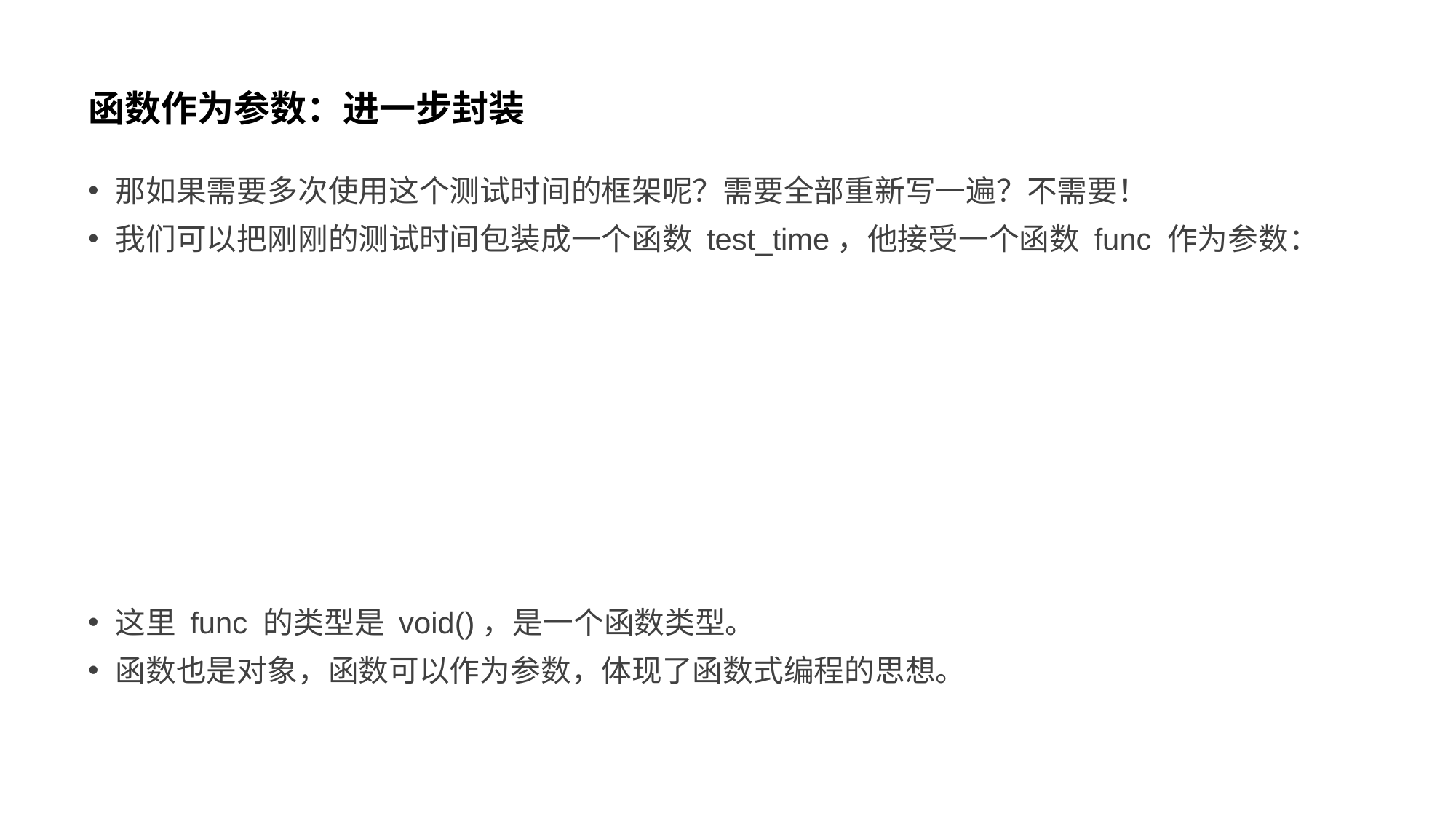

# 函数作为参数：进一步封装
那如果需要多次使用这个测试时间的框架呢？需要全部重新写一遍？不需要！
我们可以把刚刚的测试时间包装成一个函数 test_time，他接受一个函数 func 作为参数：

这里 func 的类型是 void()，是一个函数类型。
函数也是对象，函数可以作为参数，体现了函数式编程的思想。